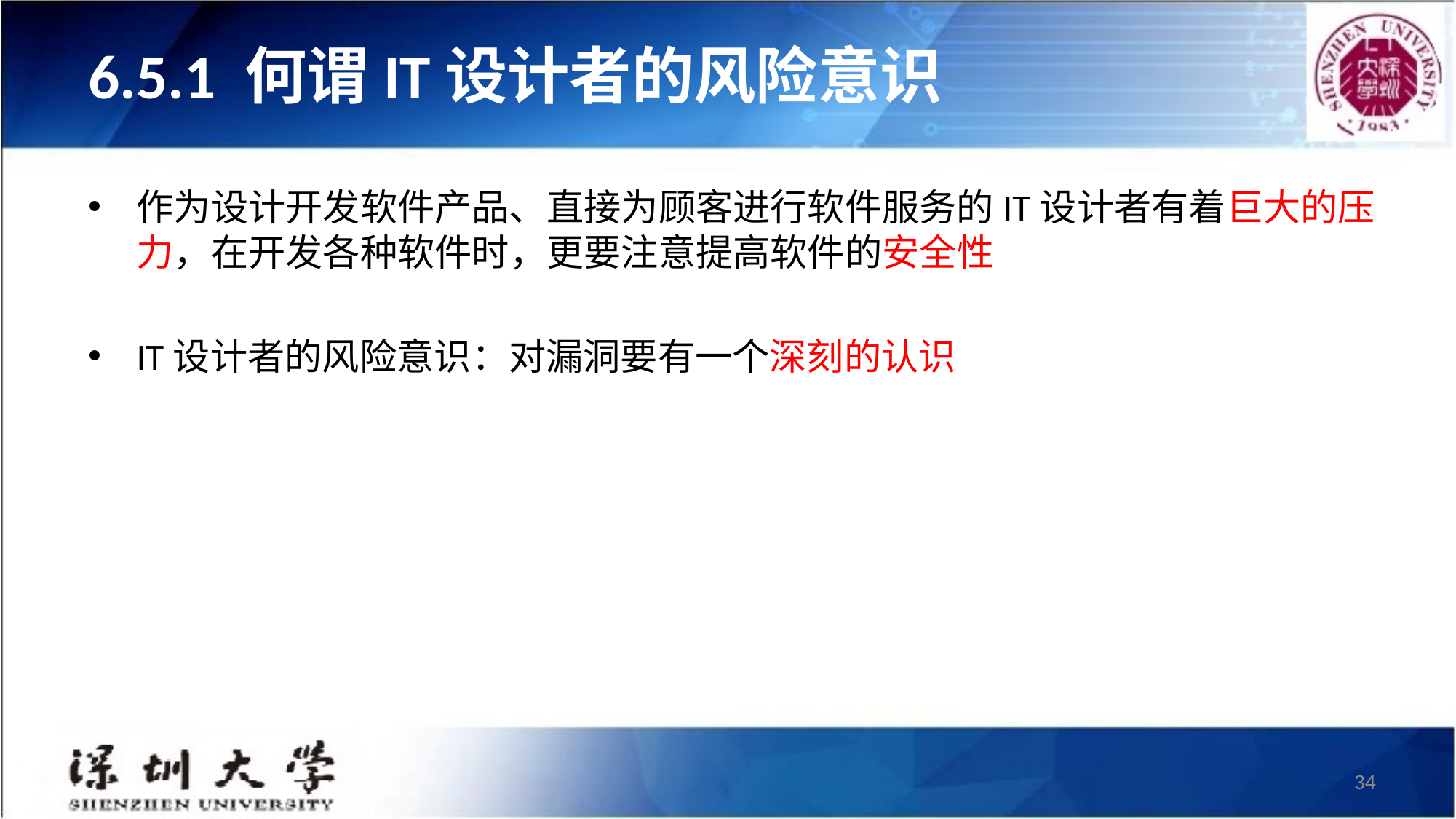

# 6.5.1 何谓IT设计者的风险意识
作为设计开发软件产品、直接为顾客进行软件服务的IT设计者有着巨大的压力，在开发各种软件时，更要注意提高软件的安全性

IT设计者的风险意识：对漏洞要有一个深刻的认识

34